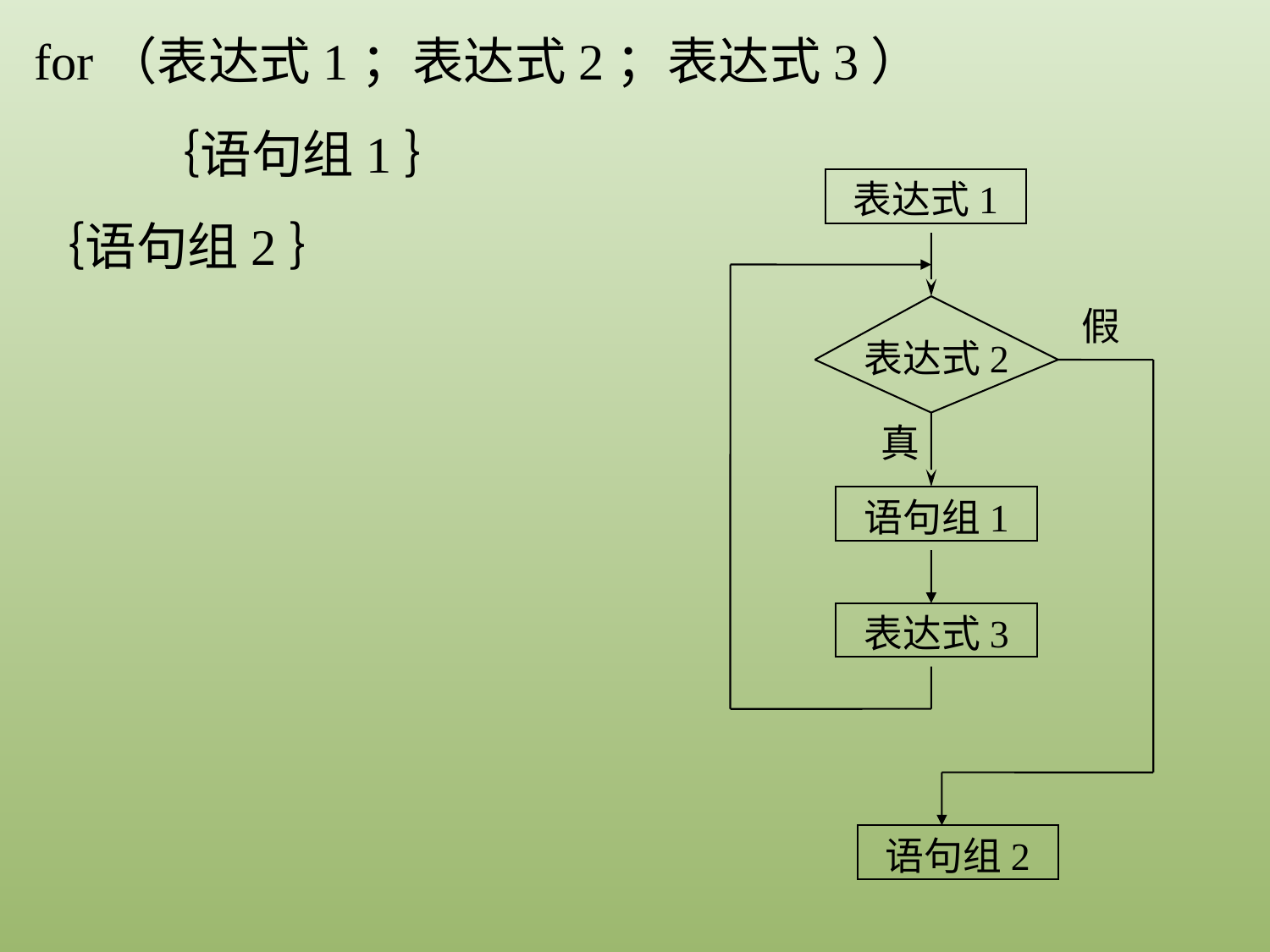

for（表达式1；表达式2；表达式3）
         ｛语句组1｝
｛语句组2｝
表达式1

表达式2

真

语句组1

表达式3

语句组2
假
139